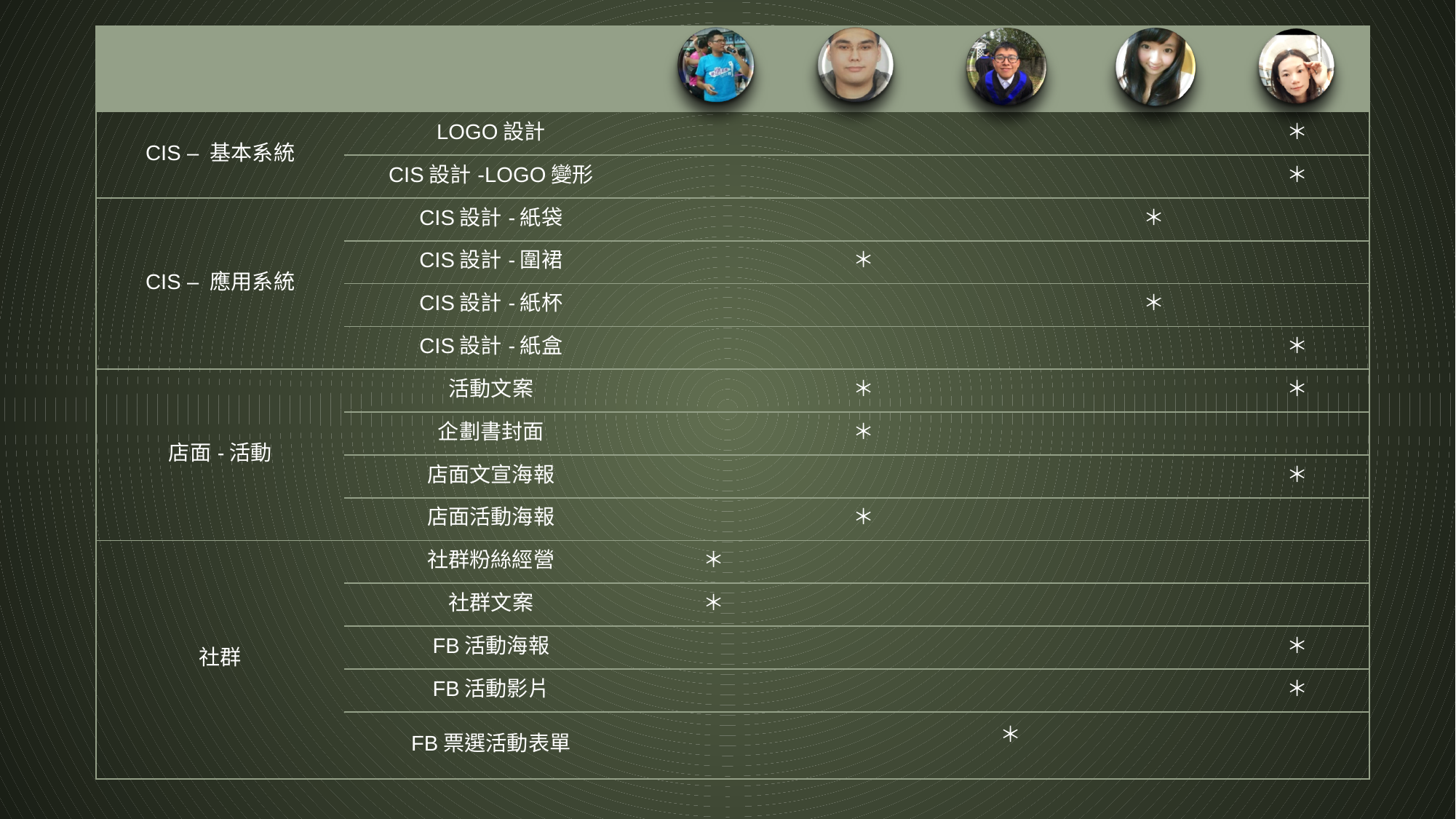

|  |  |  |  |  |  |  |
| --- | --- | --- | --- | --- | --- | --- |
| CIS – 基本系統 | LOGO設計 |  |  |  |  | ＊ |
|  | CIS設計-LOGO變形 |  |  |  |  | ＊ |
| CIS – 應用系統 | CIS設計-紙袋 |  |  |  | ＊ |  |
|  | CIS設計-圍裙 |  | ＊ |  |  |  |
|  | CIS設計-紙杯 |  |  |  | ＊ |  |
|  | CIS設計-紙盒 |  |  |  |  | ＊ |
| 店面-活動 | 活動文案 |  | ＊ |  |  | ＊ |
|  | 企劃書封面 |  | ＊ |  |  |  |
|  | 店面文宣海報 |  |  |  |  | ＊ |
|  | 店面活動海報 |  | ＊ |  |  |  |
| 社群 | 社群粉絲經營 | ＊ |  |  |  |  |
|  | 社群文案 | ＊ |  |  |  |  |
|  | FB活動海報 |  |  |  |  | ＊ |
|  | FB活動影片 |  |  |  |  | ＊ |
|  | FB票選活動表單 |  |  | ＊ |  |  |